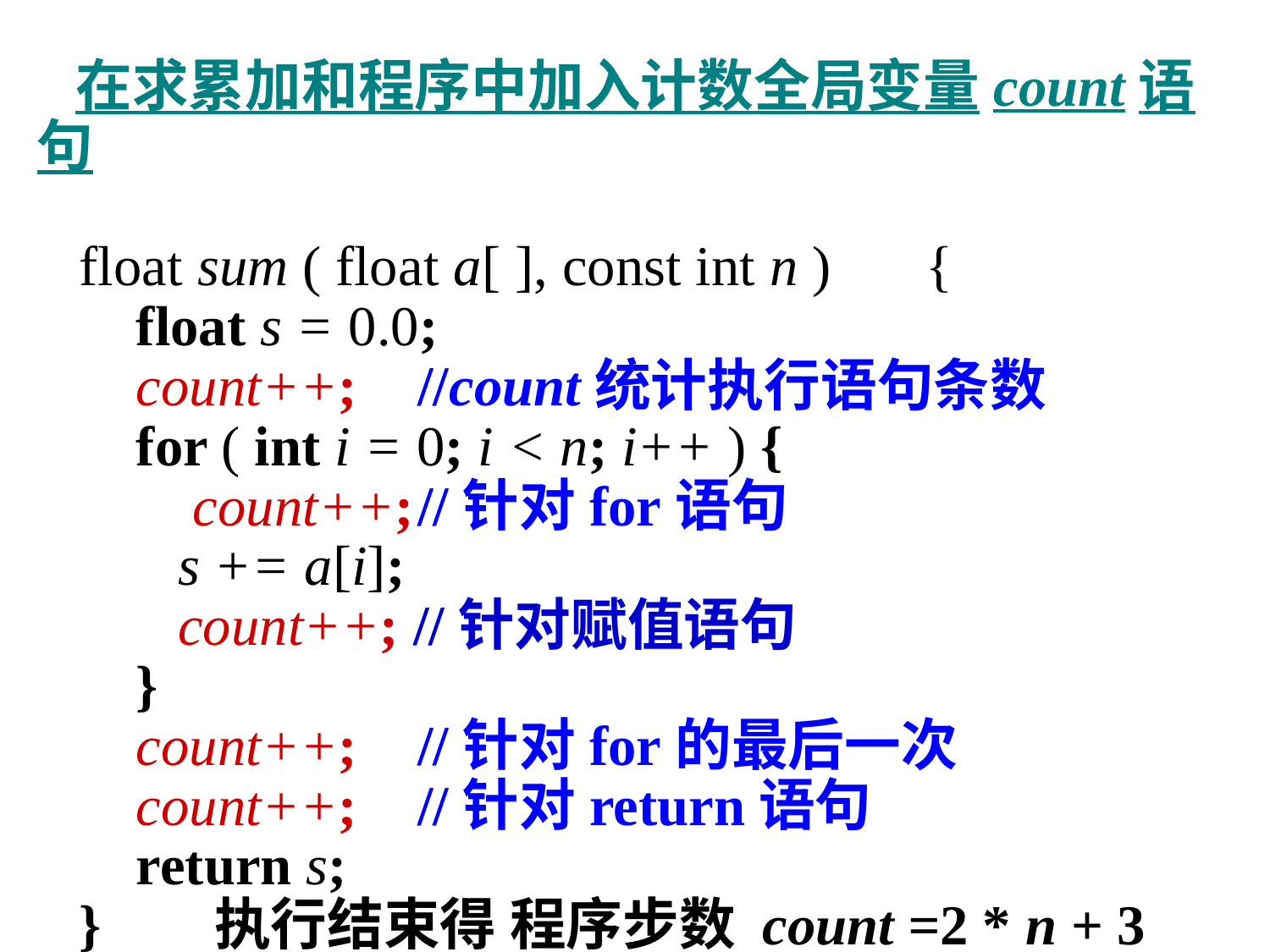

在求累加和程序中加入计数全局变量count语句

   float sum ( float a[ ], const int n )	{
       float s = 0.0;
       count++;	//count统计执行语句条数
       for ( int i = 0; i < n; i++ ) {
           count++;	//针对for语句
	 s += a[i];
	 count++; //针对赋值语句
       }
       count++;	//针对for的最后一次
       count++;	//针对return语句
       return s;
   }       执行结束得 程序步数 count =2 * n + 3